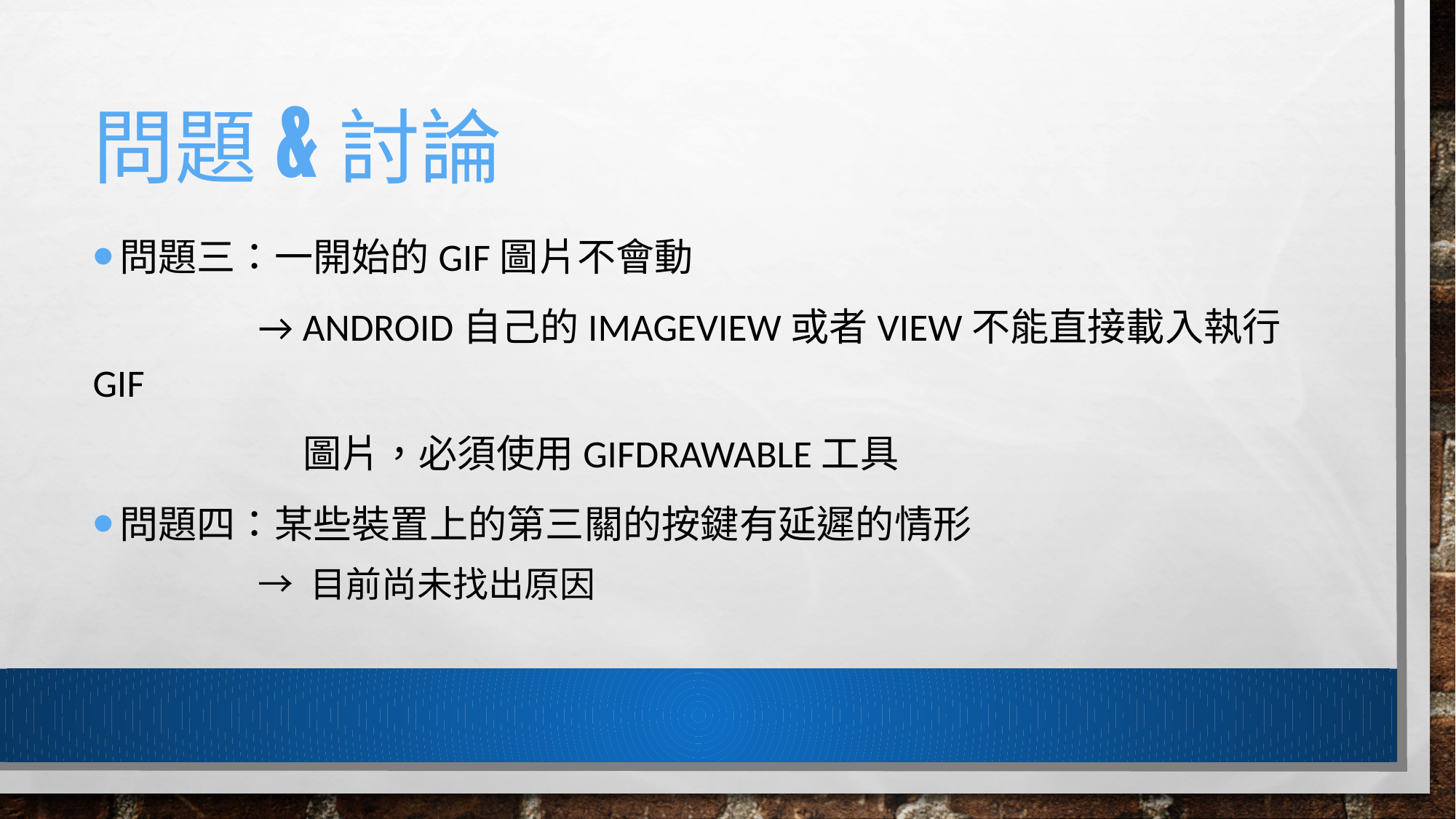

# 問題&討論
問題三：一開始的gif圖片不會動
                   → Android自己的ImageView或者View不能直接載入執行Gif
                       圖片，必須使用GifDrawable工具
問題四：某些裝置上的第三關的按鍵有延遲的情形
              → 目前尚未找出原因